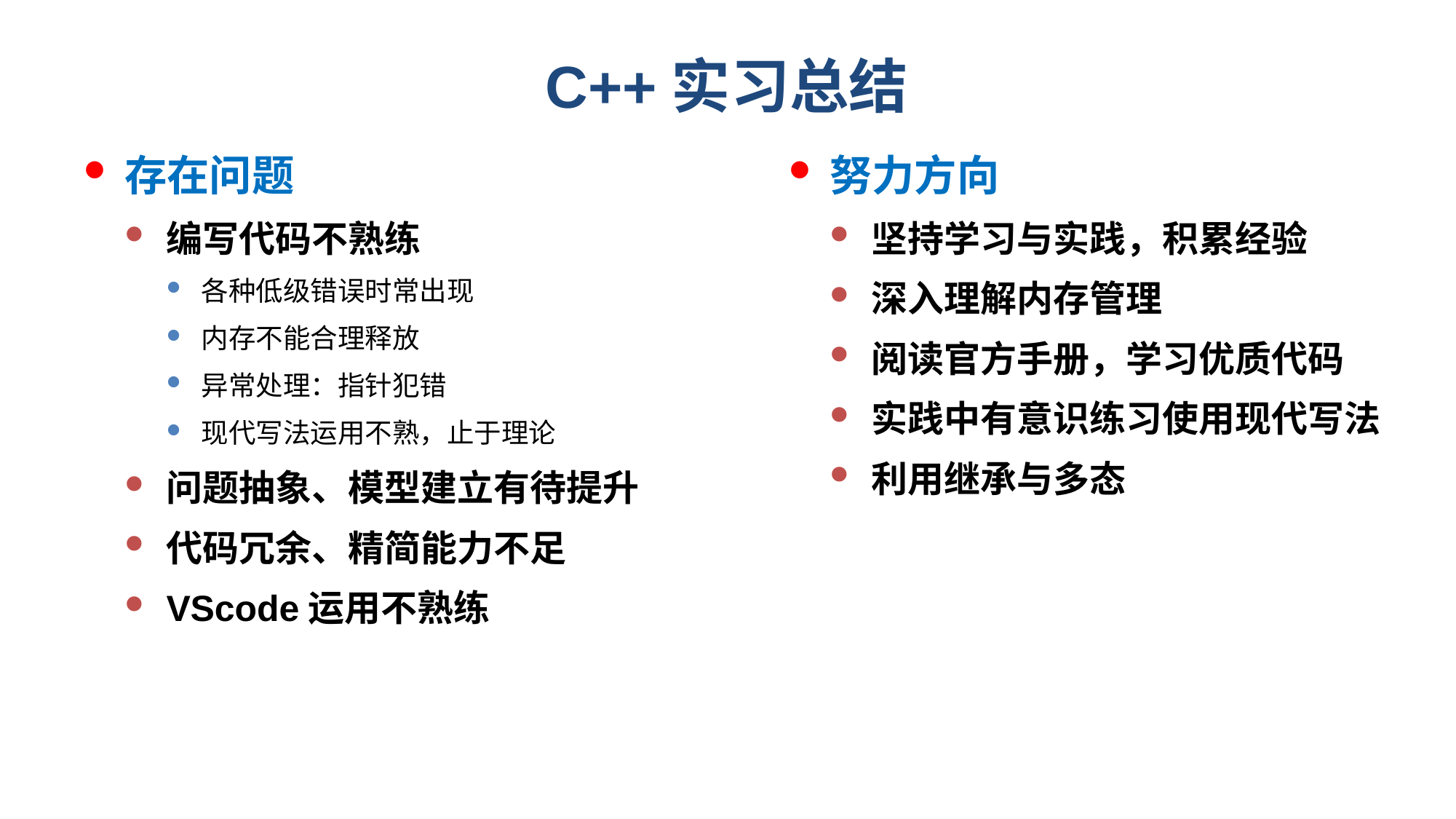

# C++实习总结
努力方向
坚持学习与实践，积累经验
深入理解内存管理
阅读官方手册，学习优质代码
实践中有意识练习使用现代写法
利用继承与多态
存在问题
编写代码不熟练
各种低级错误时常出现
内存不能合理释放
异常处理：指针犯错
现代写法运用不熟，止于理论
问题抽象、模型建立有待提升
代码冗余、精简能力不足
VScode运用不熟练